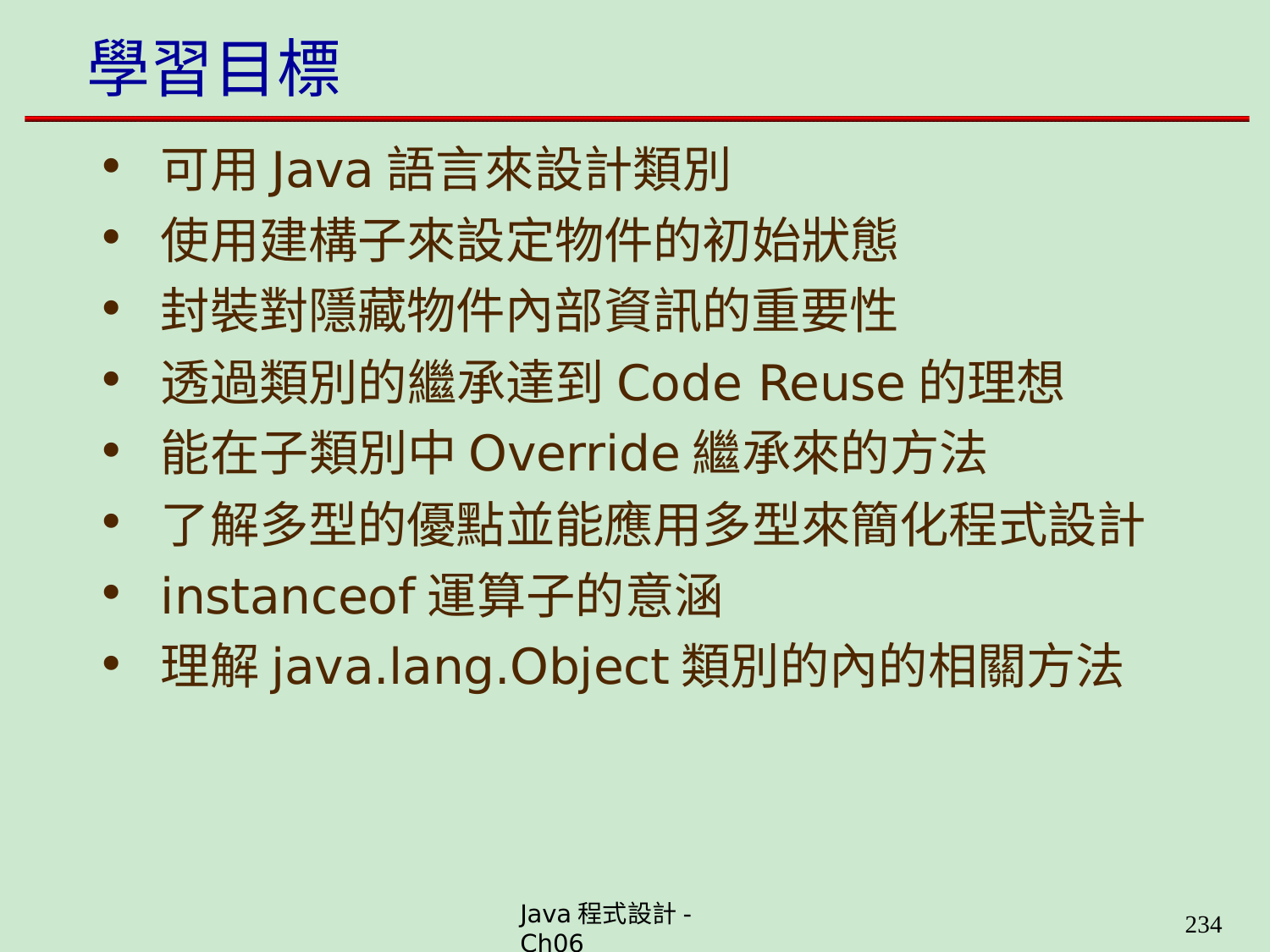

# 學習目標
可用Java語言來設計類別
使用建構子來設定物件的初始狀態
封裝對隱藏物件內部資訊的重要性
透過類別的繼承達到Code Reuse的理想
能在子類別中Override繼承來的方法
了解多型的優點並能應用多型來簡化程式設計
instanceof運算子的意涵
理解java.lang.Object類別的內的相關方法
Java程式設計-Ch06
234